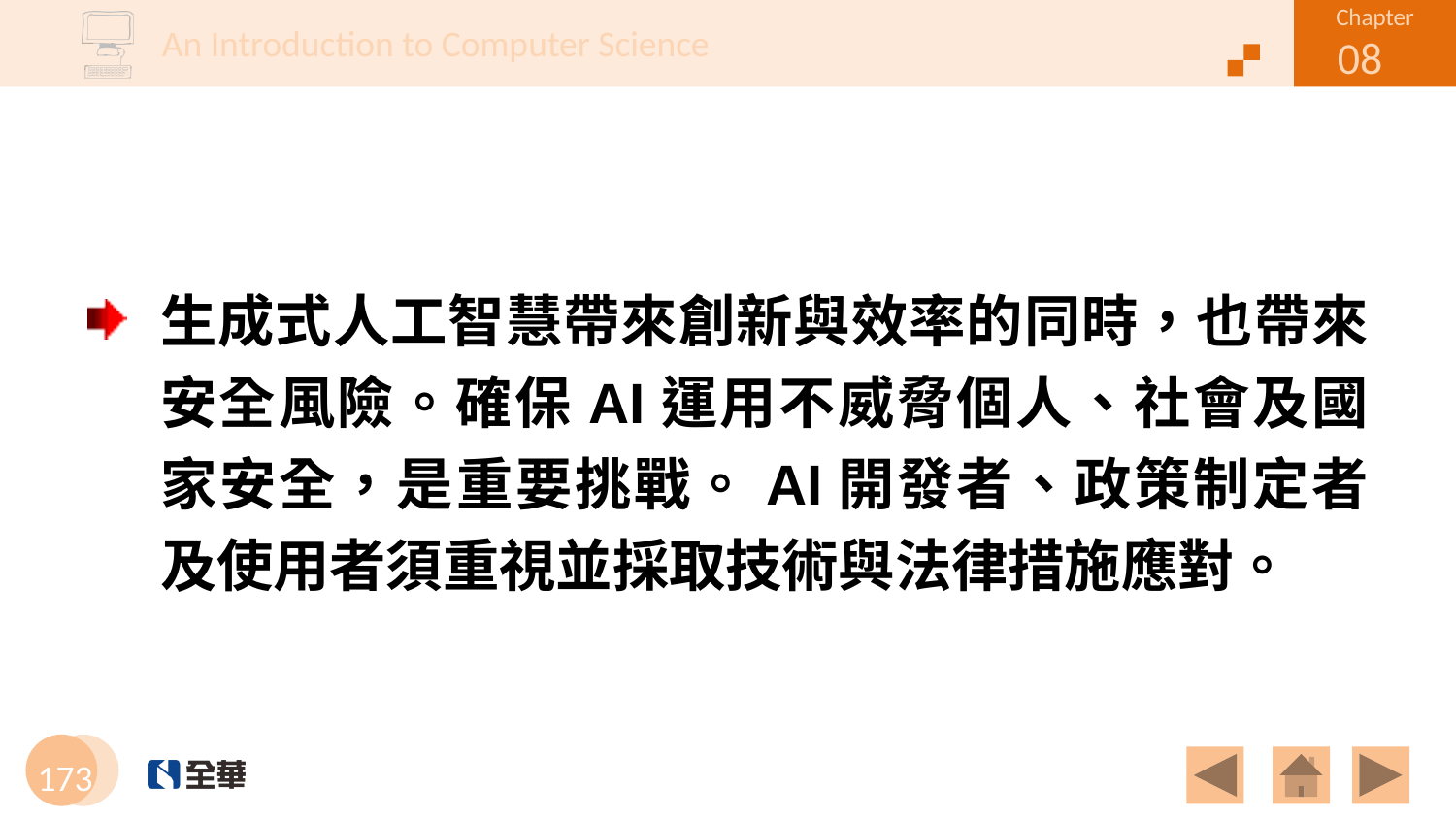

#
生成式人工智慧帶來創新與效率的同時，也帶來安全風險。確保AI運用不威脅個人、社會及國家安全，是重要挑戰。AI開發者、政策制定者及使用者須重視並採取技術與法律措施應對。